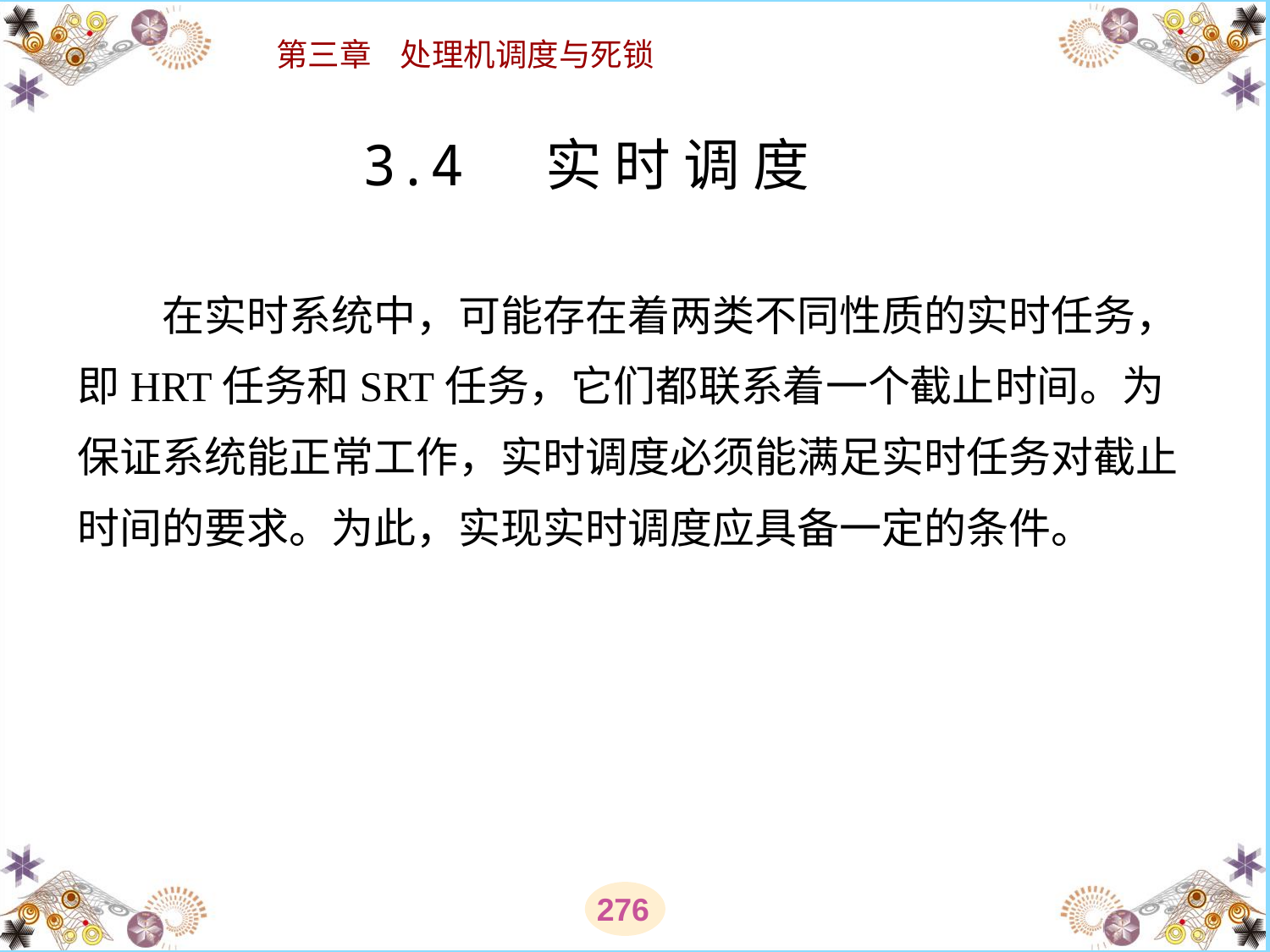

# 3.4  实 时 调 度 　　在实时系统中，可能存在着两类不同性质的实时任务，即HRT任务和SRT任务，它们都联系着一个截止时间。为保证系统能正常工作，实时调度必须能满足实时任务对截止时间的要求。为此，实现实时调度应具备一定的条件。